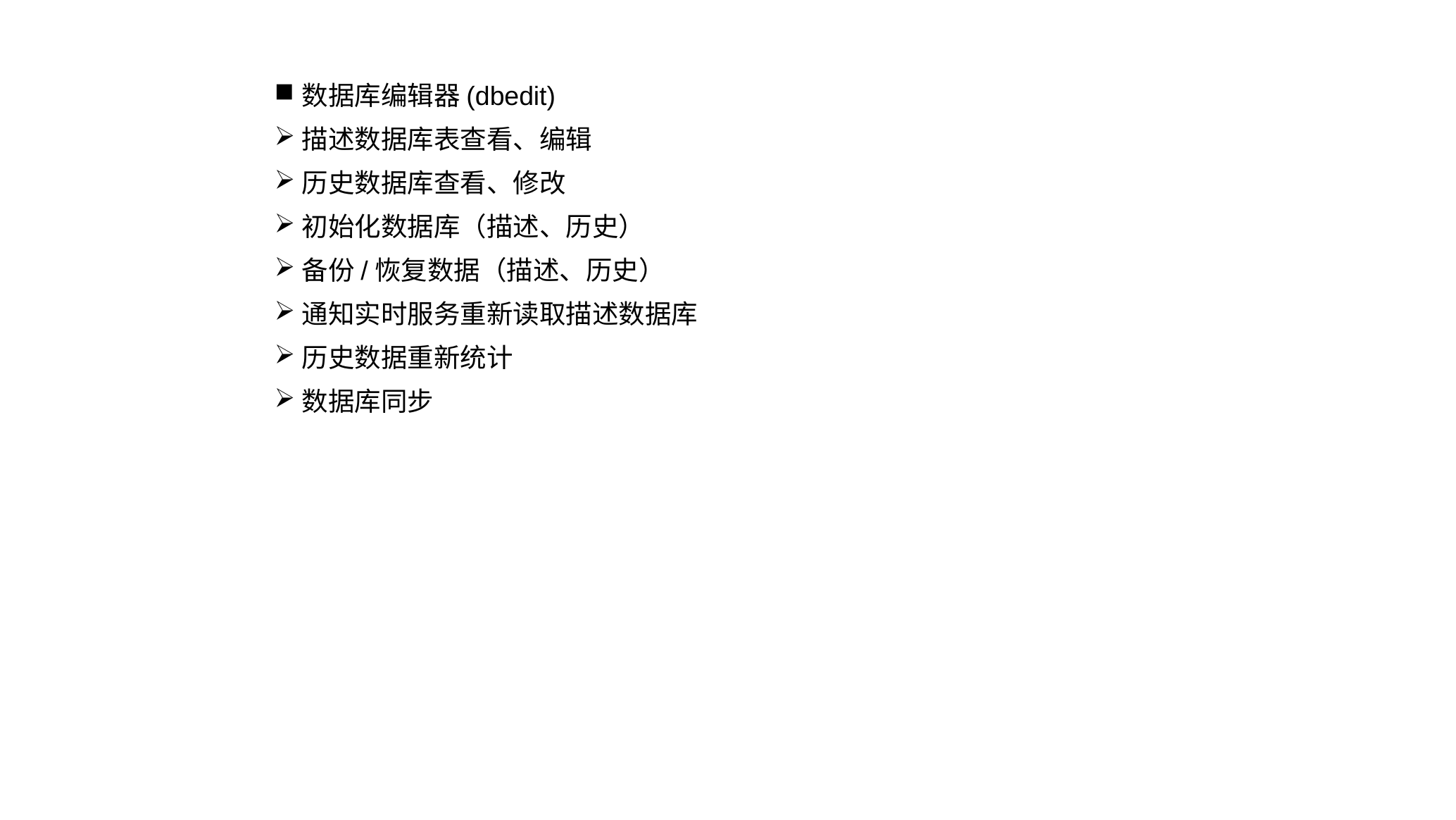

数据库编辑器(dbedit)
描述数据库表查看、编辑
历史数据库查看、修改
初始化数据库（描述、历史）
备份/恢复数据（描述、历史）
通知实时服务重新读取描述数据库
历史数据重新统计
数据库同步